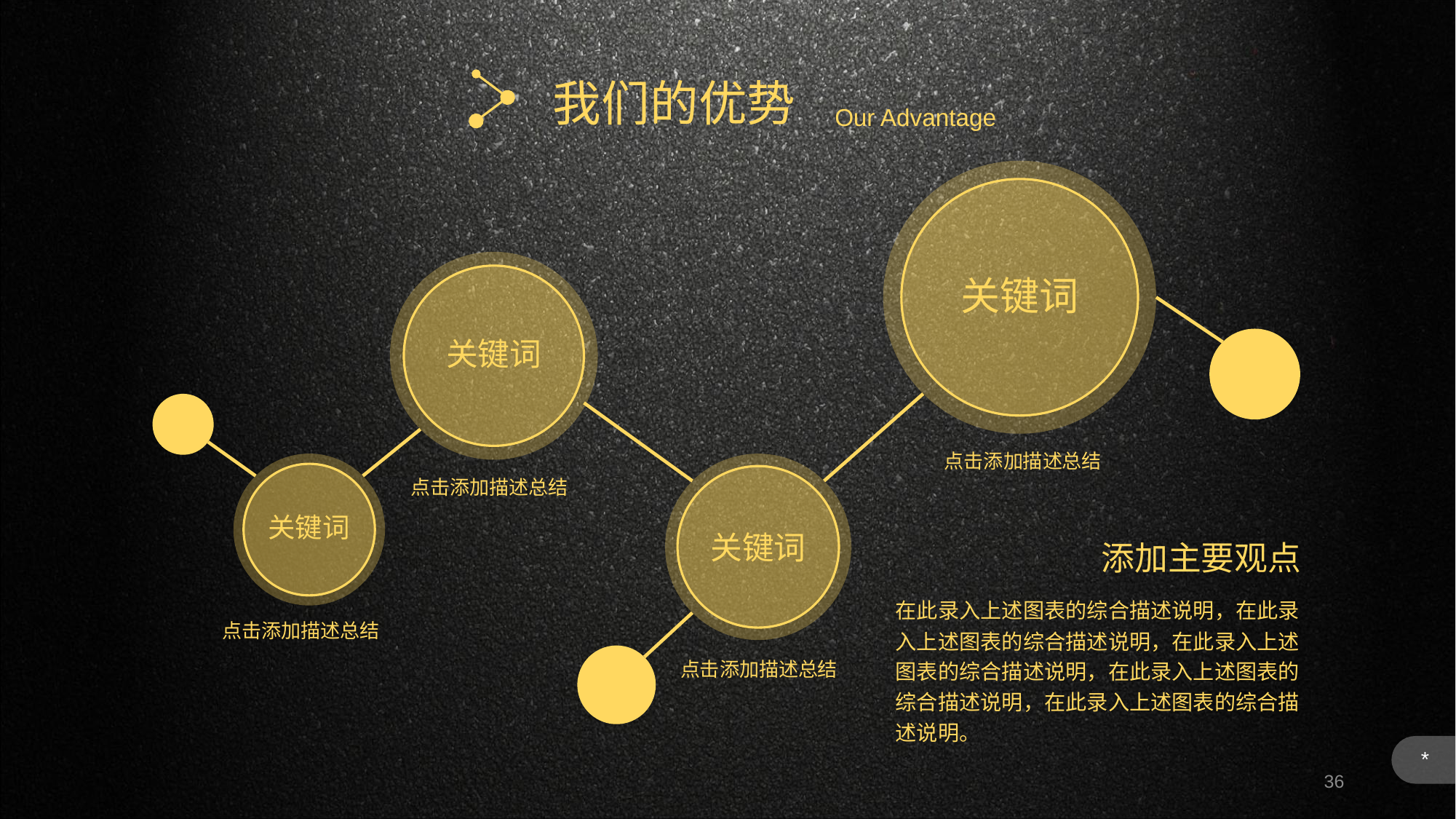

我们的优势

Our Advantage

关键词

关键词

点击添加描述总结

关键词

关键词
点击添加描述总结
添加主要观点
在此录入上述图表的综合描述说明，在此录入上述图表的综合描述说明，在此录入上述图表的综合描述说明，在此录入上述图表的综合描述说明，在此录入上述图表的综合描述说明。
点击添加描述总结

点击添加描述总结

*
36